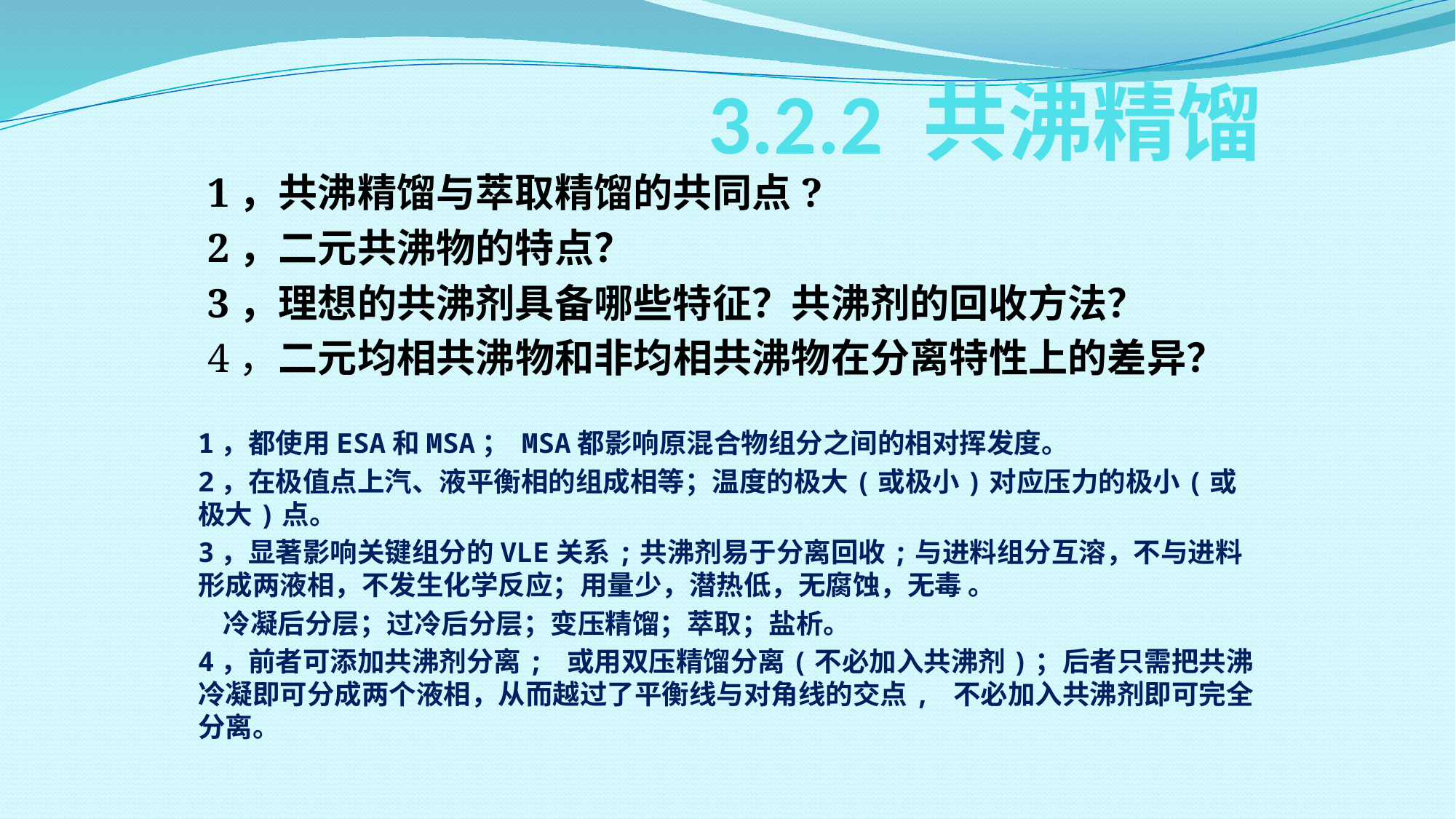

# 3.2.2 共沸精馏
1，共沸精馏与萃取精馏的共同点?
2，二元共沸物的特点？
3，理想的共沸剂具备哪些特征？共沸剂的回收方法？
4，二元均相共沸物和非均相共沸物在分离特性上的差异？

1，都使用ESA和MSA； MSA都影响原混合物组分之间的相对挥发度。
2，在极值点上汽、液平衡相的组成相等；温度的极大(或极小)对应压力的极小(或极大)点。
3，显著影响关键组分的VLE关系;共沸剂易于分离回收;与进料组分互溶，不与进料形成两液相，不发生化学反应；用量少，潜热低，无腐蚀，无毒 。
   冷凝后分层；过冷后分层；变压精馏；萃取；盐析。
4，前者可添加共沸剂分离; 或用双压精馏分离(不必加入共沸剂)；后者只需把共沸冷凝即可分成两个液相，从而越过了平衡线与对角线的交点, 不必加入共沸剂即可完全分离。